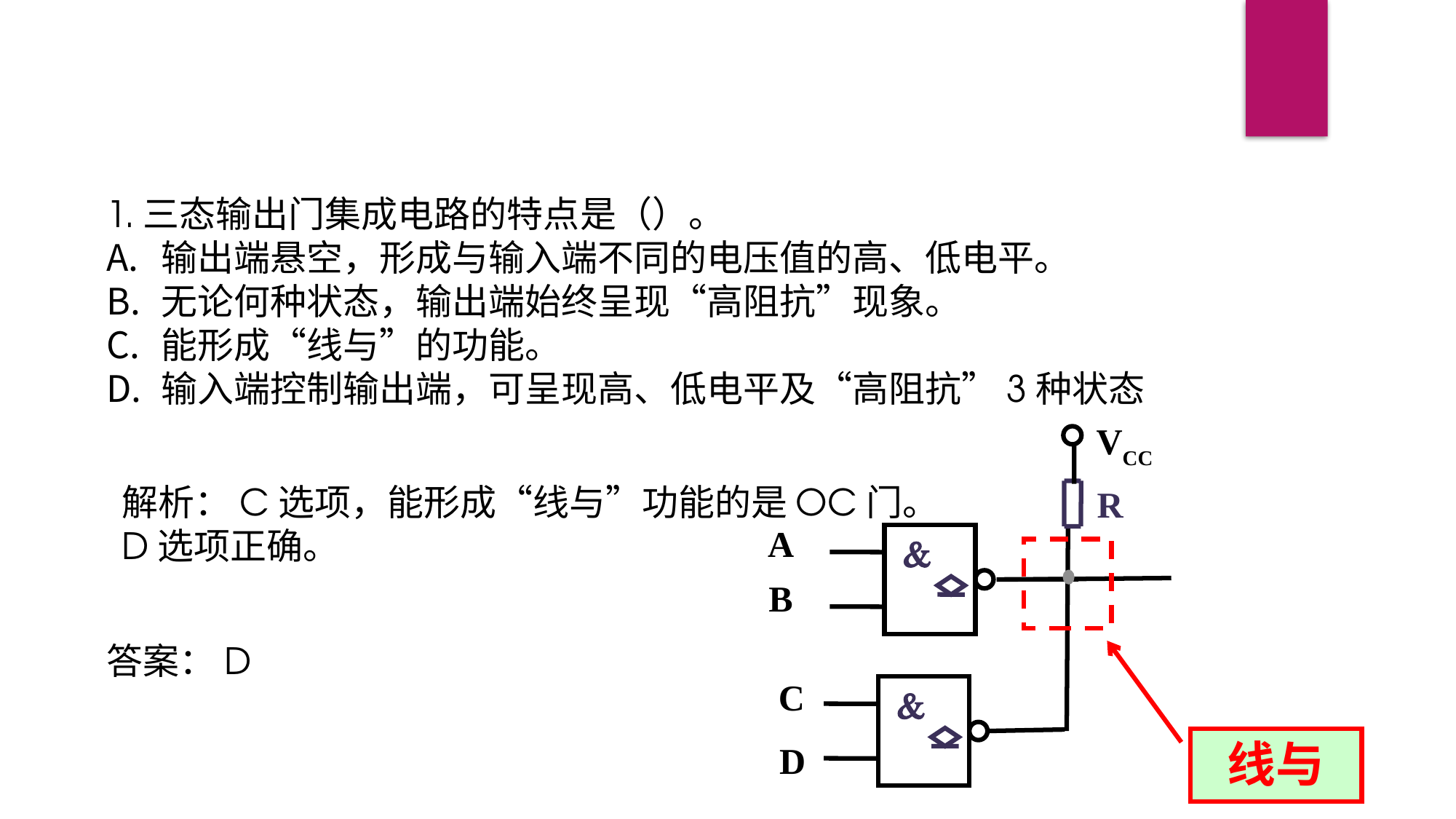

1.三态输出门集成电路的特点是（）。
输出端悬空，形成与输入端不同的电压值的高、低电平。
无论何种状态，输出端始终呈现“高阻抗”现象。
能形成“线与”的功能。
输入端控制输出端，可呈现高、低电平及“高阻抗”3种状态
VCC

R

A

&

B

C

&

D

解析：C选项，能形成“线与”功能的是OC门。
D选项正确。

线与
答案：D